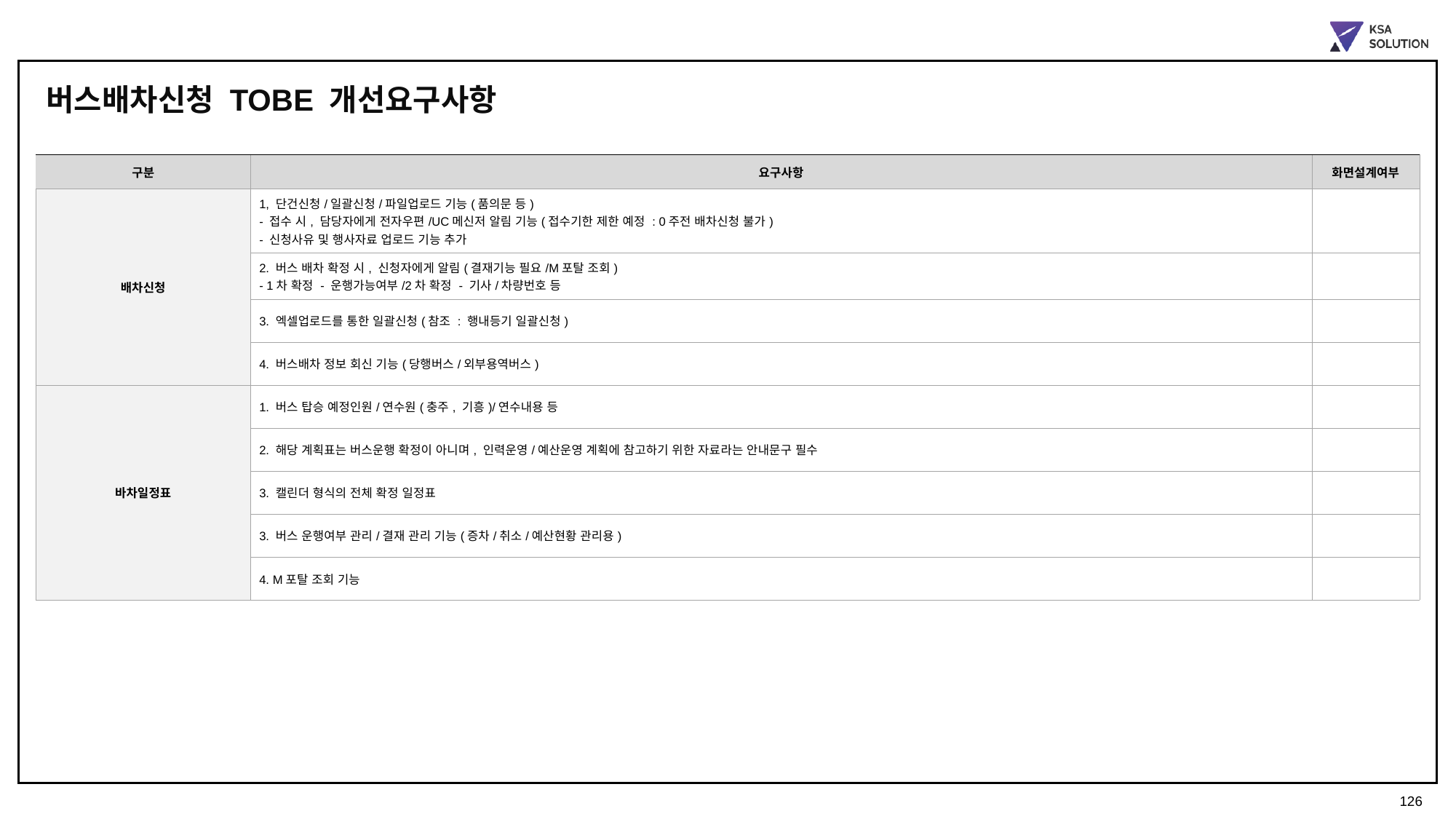

버스배차신청 TOBE 개선요구사항
| 구분 | 요구사항 | 화면설계여부 |
| --- | --- | --- |
| 배차신청 | 1, 단건신청/일괄신청/파일업로드 기능(품의문 등) - 접수 시, 담당자에게 전자우편/UC메신저 알림 기능(접수기한 제한 예정 : 0주전 배차신청 불가) - 신청사유 및 행사자료 업로드 기능 추가 |  |
|  | 2. 버스 배차 확정 시, 신청자에게 알림(결재기능 필요/M포탈 조회) - 1차 확정 - 운행가능여부/2차 확정 - 기사/차량번호 등 |  |
|  | 3. 엑셀업로드를 통한 일괄신청(참조 : 행내등기 일괄신청) |  |
|  | 4. 버스배차 정보 회신 기능(당행버스/외부용역버스) |  |
| 바차일정표 | 1. 버스 탑승 예정인원/연수원(충주, 기흥)/연수내용 등 |  |
|  | 2. 해당 계획표는 버스운행 확정이 아니며, 인력운영/예산운영 계획에 참고하기 위한 자료라는 안내문구 필수 |  |
|  | 3. 캘린더 형식의 전체 확정 일정표 |  |
|  | 3. 버스 운행여부 관리/결재 관리 기능(증차/취소/예산현황 관리용) |  |
|  | 4. M포탈 조회 기능 |  |